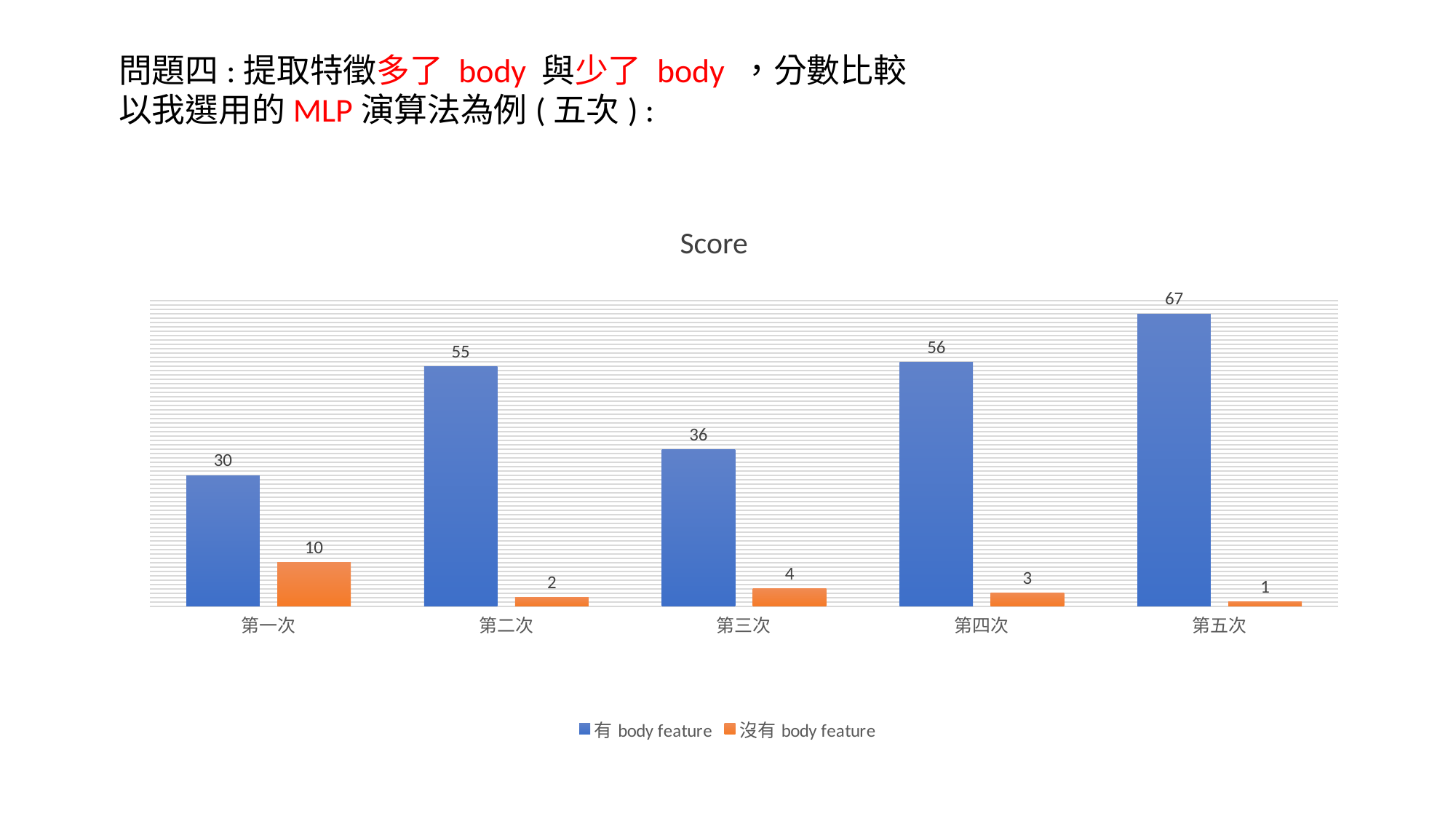

問題四:提取特徵多了 body 與少了 body ，分數比較
以我選用的MLP演算法為例(五次) :
Score

### Chart

| Category | 有body feature | 沒有body feature |
|---|---|---|
| 第一次 | 30.0 | 10.0 |
| 第二次 | 55.0 | 2.0 |
| 第三次 | 36.0 | 4.0 |
| 第四次 | 56.0 | 3.0 |
| 第五次 | 67.0 | 1.0 |